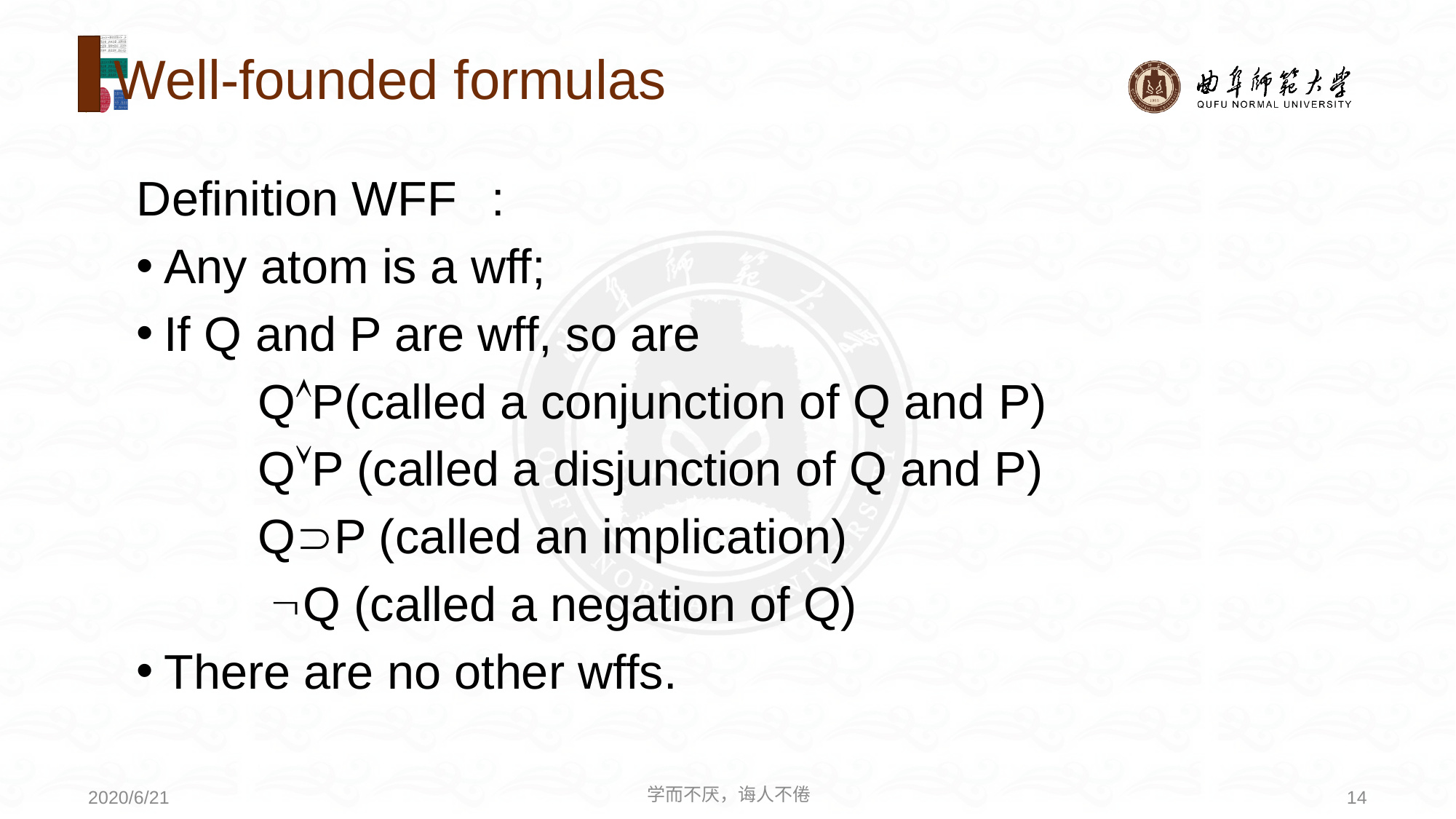

# Well-founded formulas
Definition WFF	:
Any atom is a wff;
If Q and P are wff, so are
         Q∧P(called a conjunction of Q and P)
         Q∨P (called a disjunction of Q and P)
         Q⊃P (called an implication)
          ¬Q (called a negation of Q)
There are no other wffs.
学而不厌，诲人不倦
14
2020/6/21